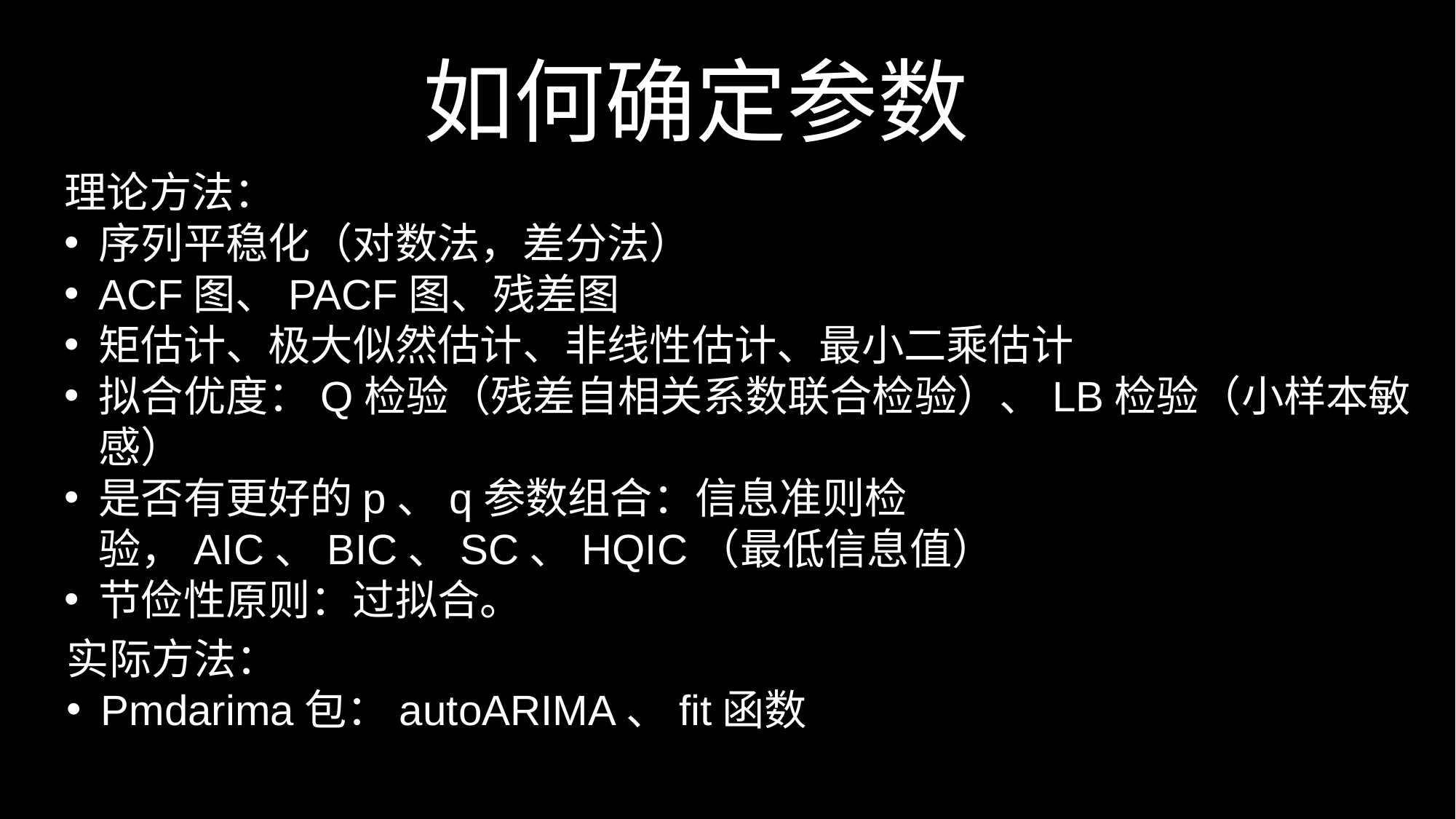

如何确定参数
理论方法：
序列平稳化（对数法，差分法）
ACF图、PACF图、残差图
矩估计、极大似然估计、非线性估计、最小二乘估计
拟合优度：Q检验（残差自相关系数联合检验）、LB检验（小样本敏感）
是否有更好的p、q参数组合：信息准则检验，AIC、BIC、SC、HQIC（最低信息值）
节俭性原则：过拟合。
实际方法：
Pmdarima包：autoARIMA、fit函数